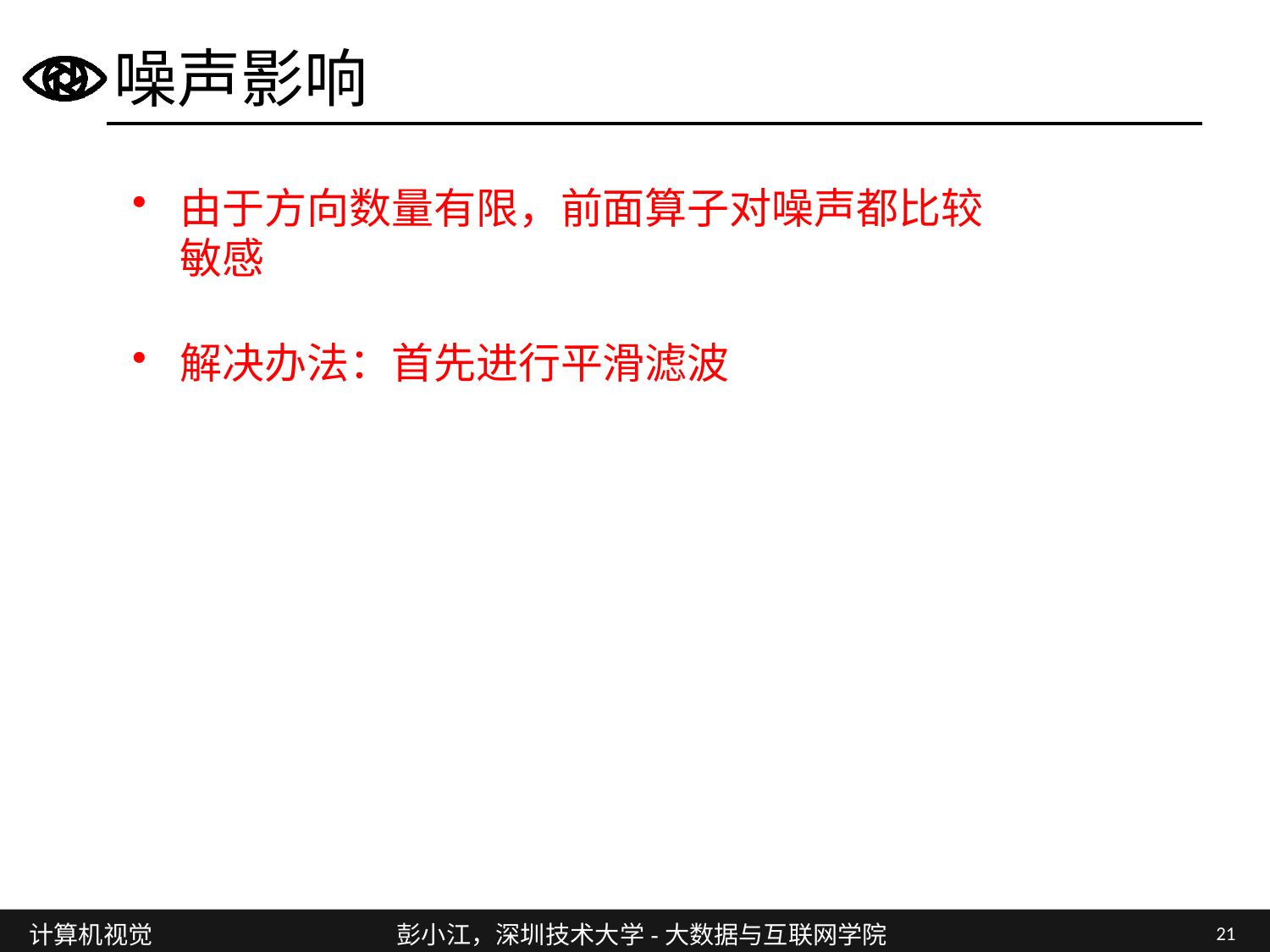

# 噪声影响
由于方向数量有限，前面算子对噪声都比较敏感

解决办法：首先进行平滑滤波